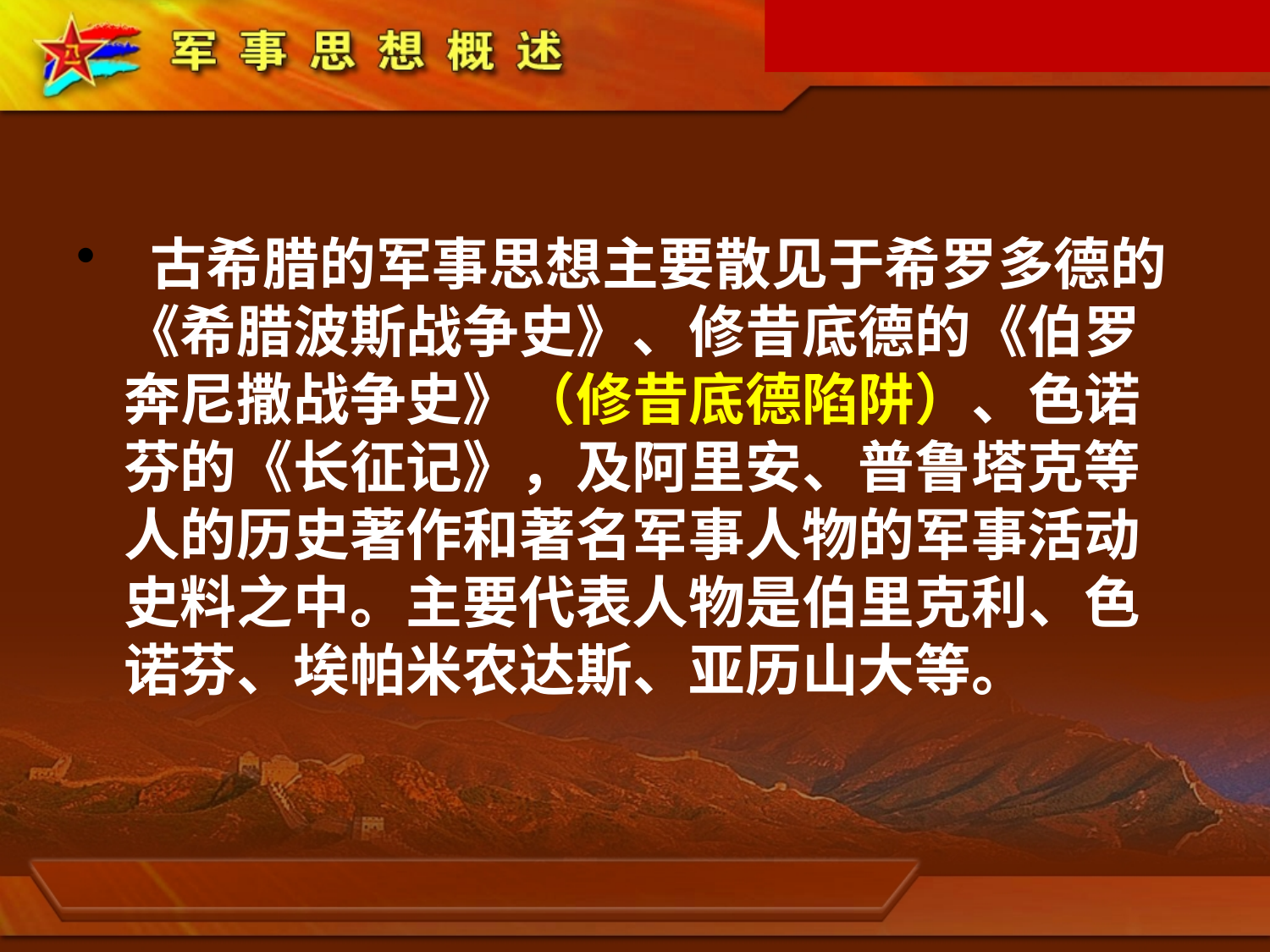

古希腊的军事思想主要散见于希罗多德的《希腊波斯战争史》、修昔底德的《伯罗奔尼撒战争史》（修昔底德陷阱）、色诺芬的《长征记》，及阿里安、普鲁塔克等人的历史著作和著名军事人物的军事活动史料之中。主要代表人物是伯里克利、色诺芬、埃帕米农达斯、亚历山大等。